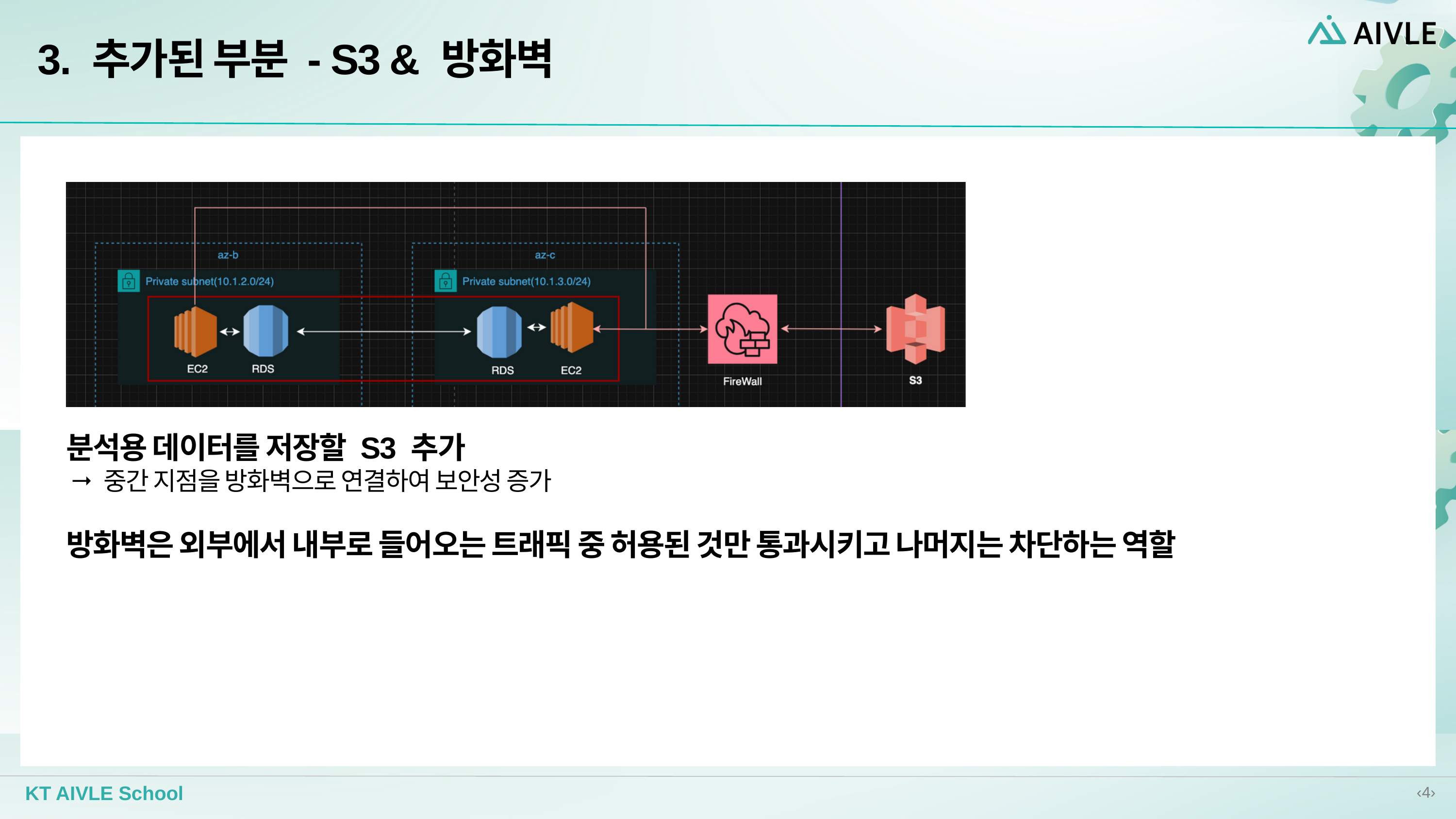

3. 추가된 부분 - S3 & 방화벽

분석용 데이터를 저장할 S3 추가
 ⭢ 중간 지점을 방화벽으로 연결하여 보안성 증가

방화벽은 외부에서 내부로 들어오는 트래픽 중 허용된 것만 통과시키고 나머지는 차단하는 역할

‹4›

KT AIVLE School